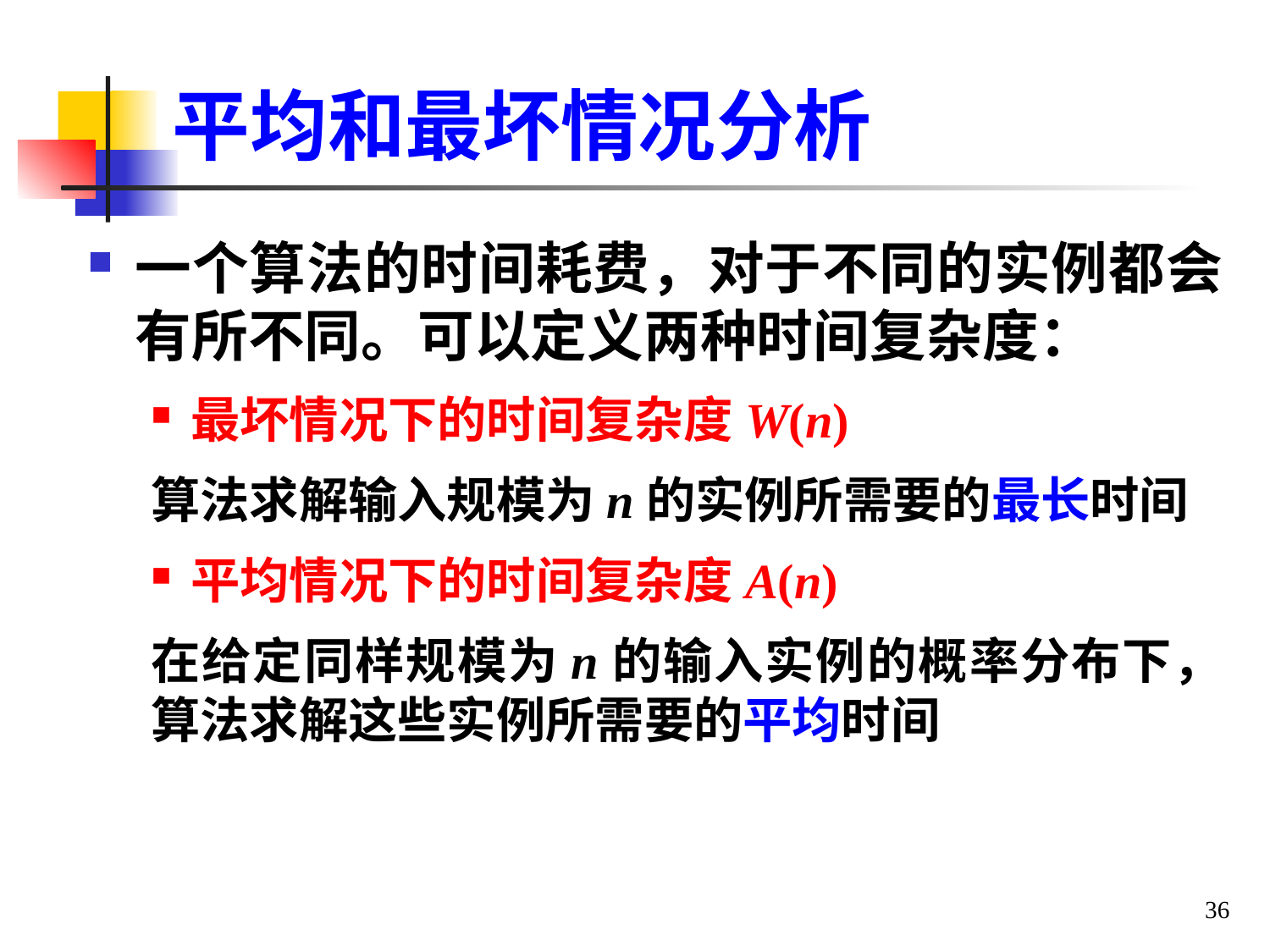

# 平均和最坏情况分析
一个算法的时间耗费，对于不同的实例都会有所不同。可以定义两种时间复杂度：
最坏情况下的时间复杂度W(n)
算法求解输入规模为n的实例所需要的最长时间
平均情况下的时间复杂度A(n)
在给定同样规模为n的输入实例的概率分布下，算法求解这些实例所需要的平均时间

36